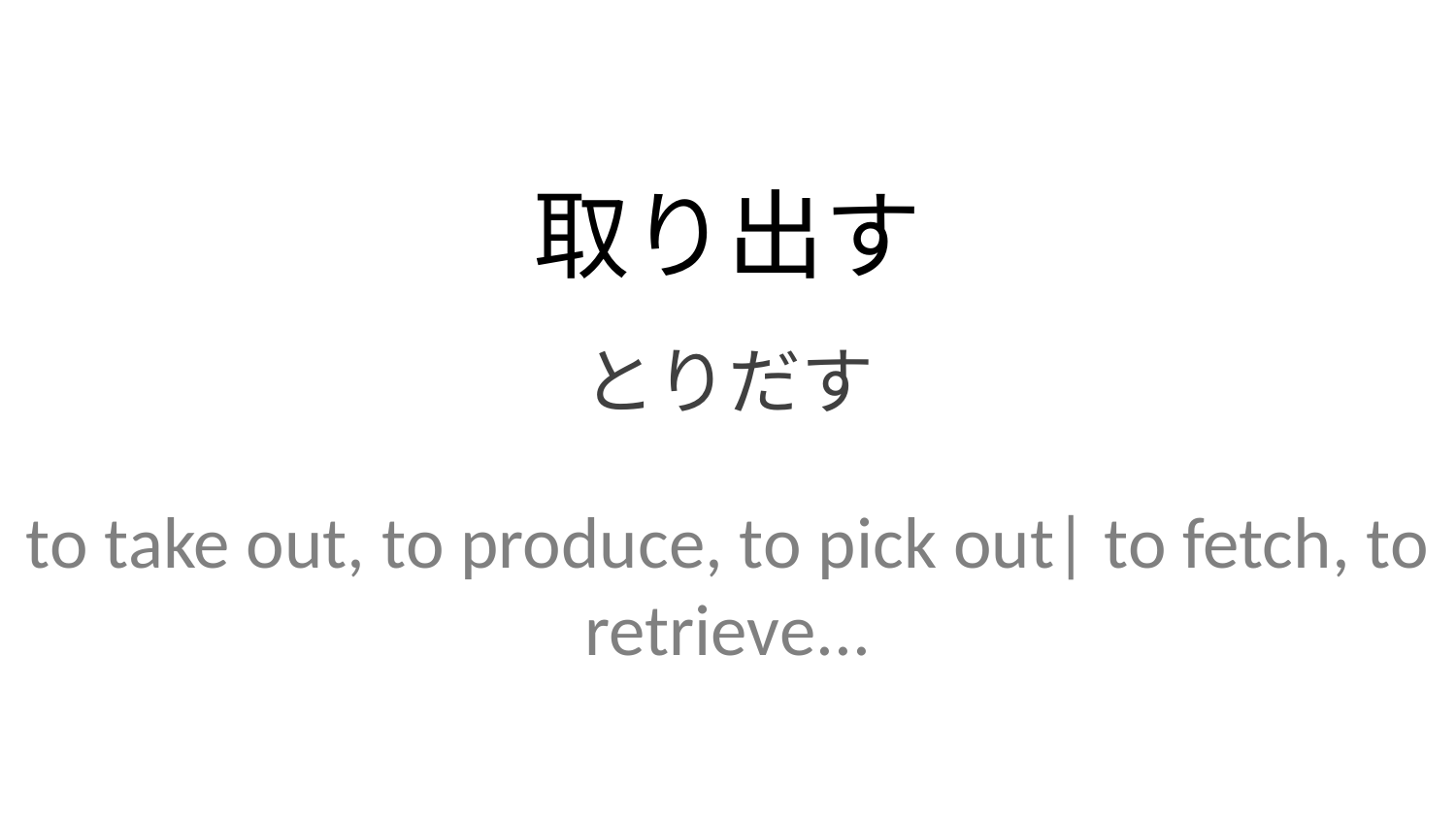

取り出す

とりだす
to take out, to produce, to pick out| to fetch, to retrieve...